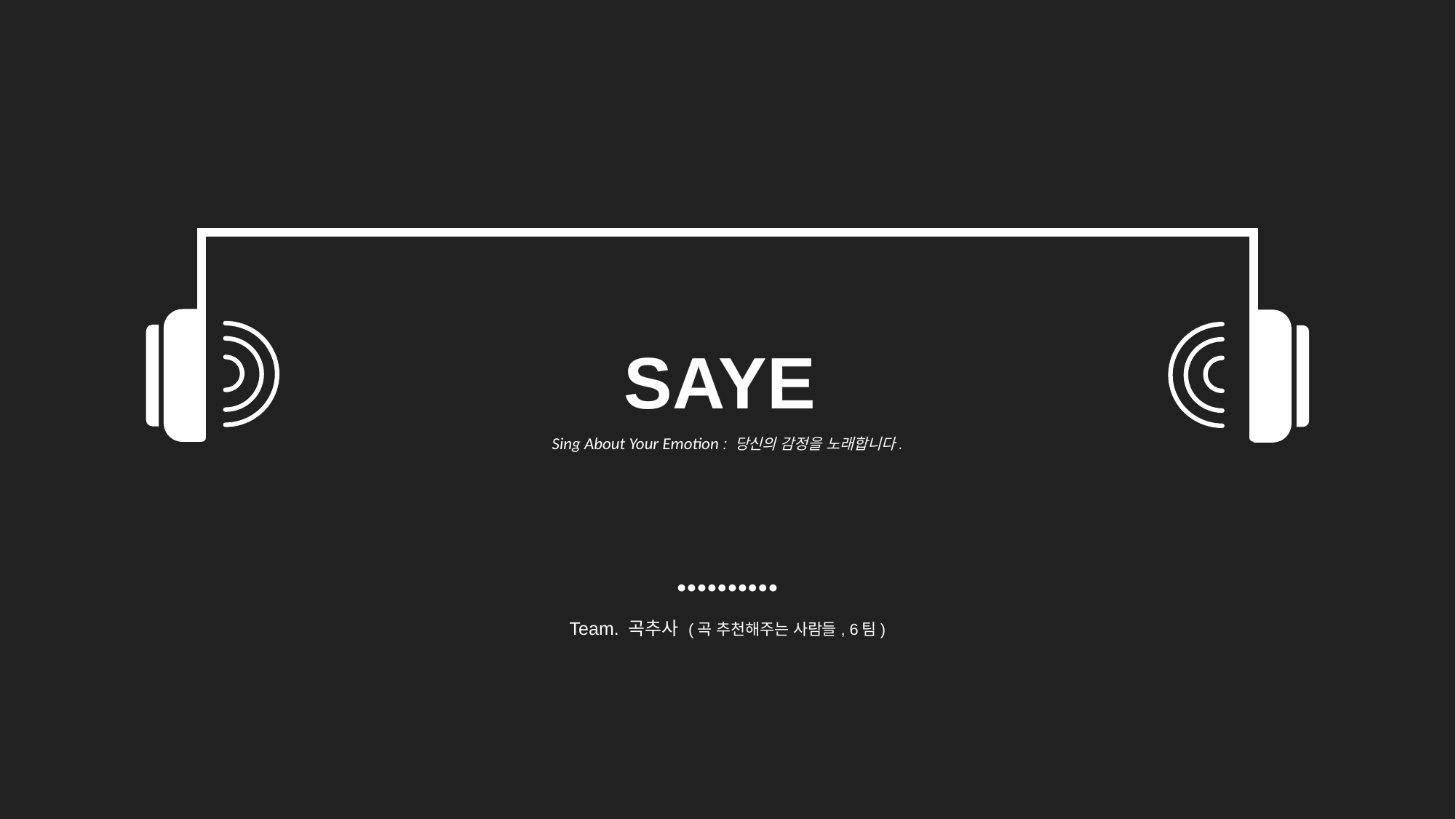

SAYE
Sing About Your Emotion : 당신의 감정을 노래합니다.

●●●●●●●●●●
Team. 곡추사 (곡 추천해주는 사람들, 6팀)